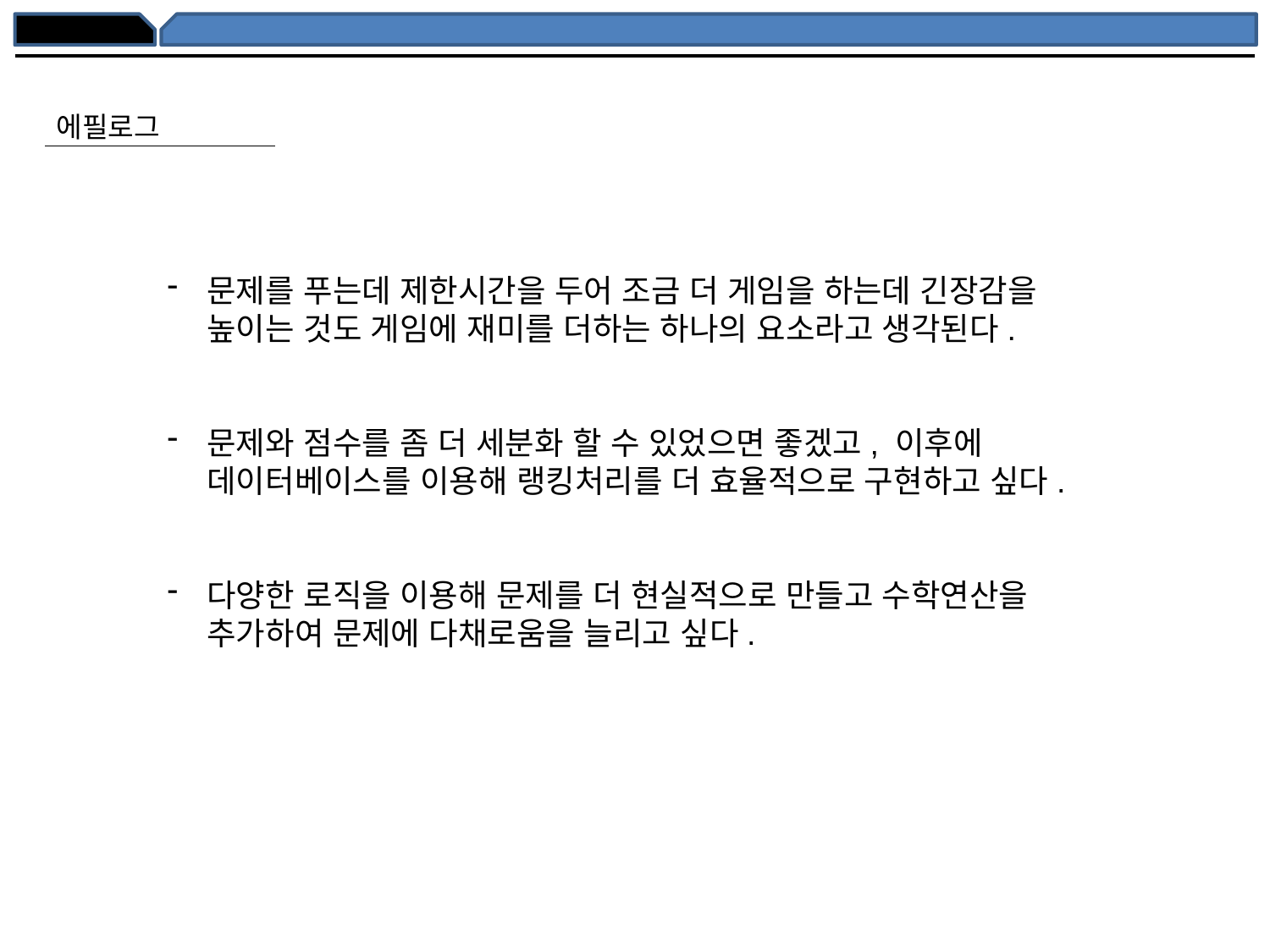

에필로그

문제를 푸는데 제한시간을 두어 조금 더 게임을 하는데 긴장감을 높이는 것도 게임에 재미를 더하는 하나의 요소라고 생각된다.

문제와 점수를 좀 더 세분화 할 수 있었으면 좋겠고, 이후에 데이터베이스를 이용해 랭킹처리를 더 효율적으로 구현하고 싶다.

다양한 로직을 이용해 문제를 더 현실적으로 만들고 수학연산을 추가하여 문제에 다채로움을 늘리고 싶다.